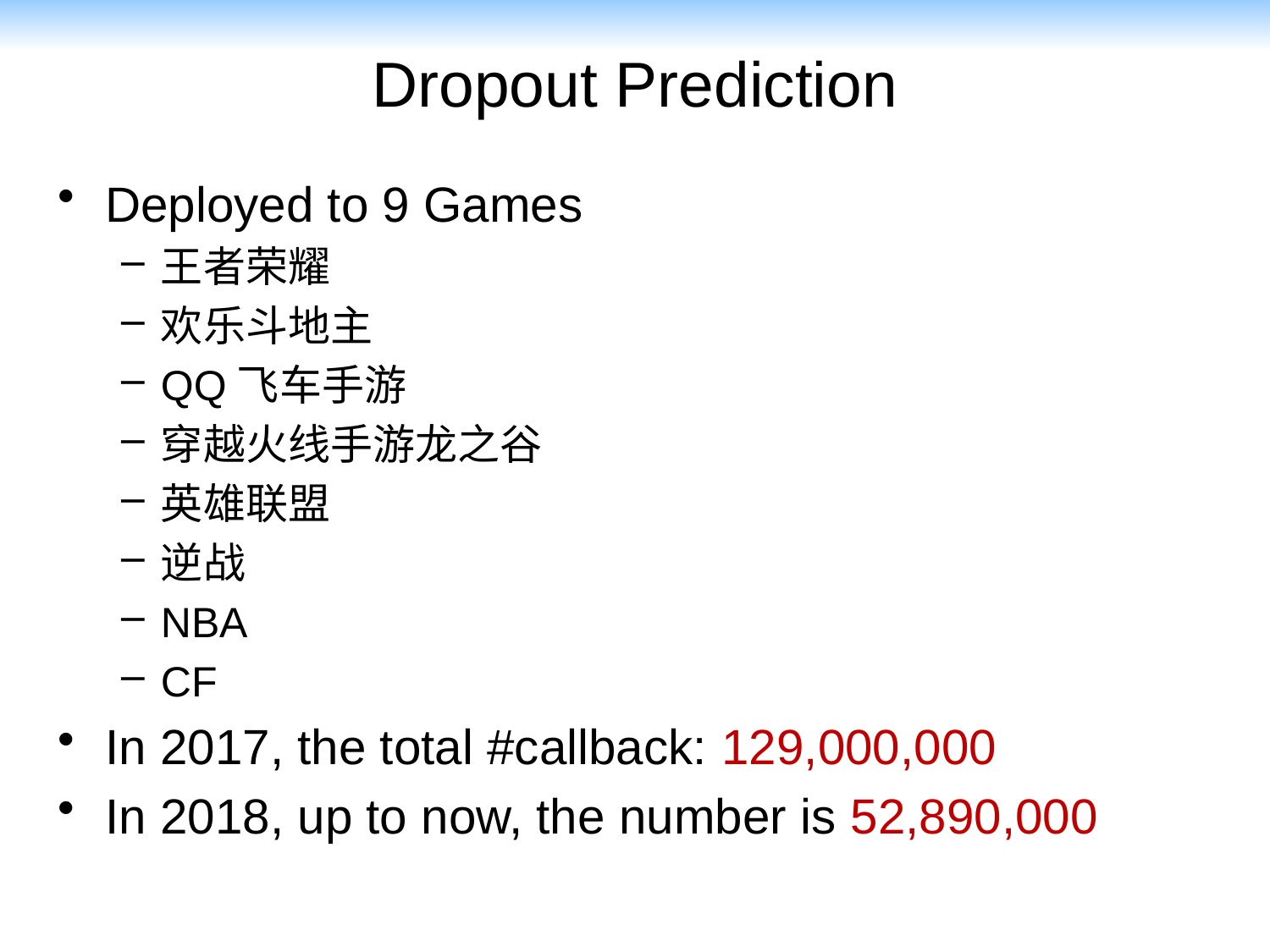

# Dropout Prediction
Deployed to 9 Games
王者荣耀
欢乐斗地主
QQ飞车手游
穿越火线手游龙之谷
英雄联盟
逆战
NBA
CF
In 2017, the total #callback: 129,000,000
In 2018, up to now, the number is 52,890,000